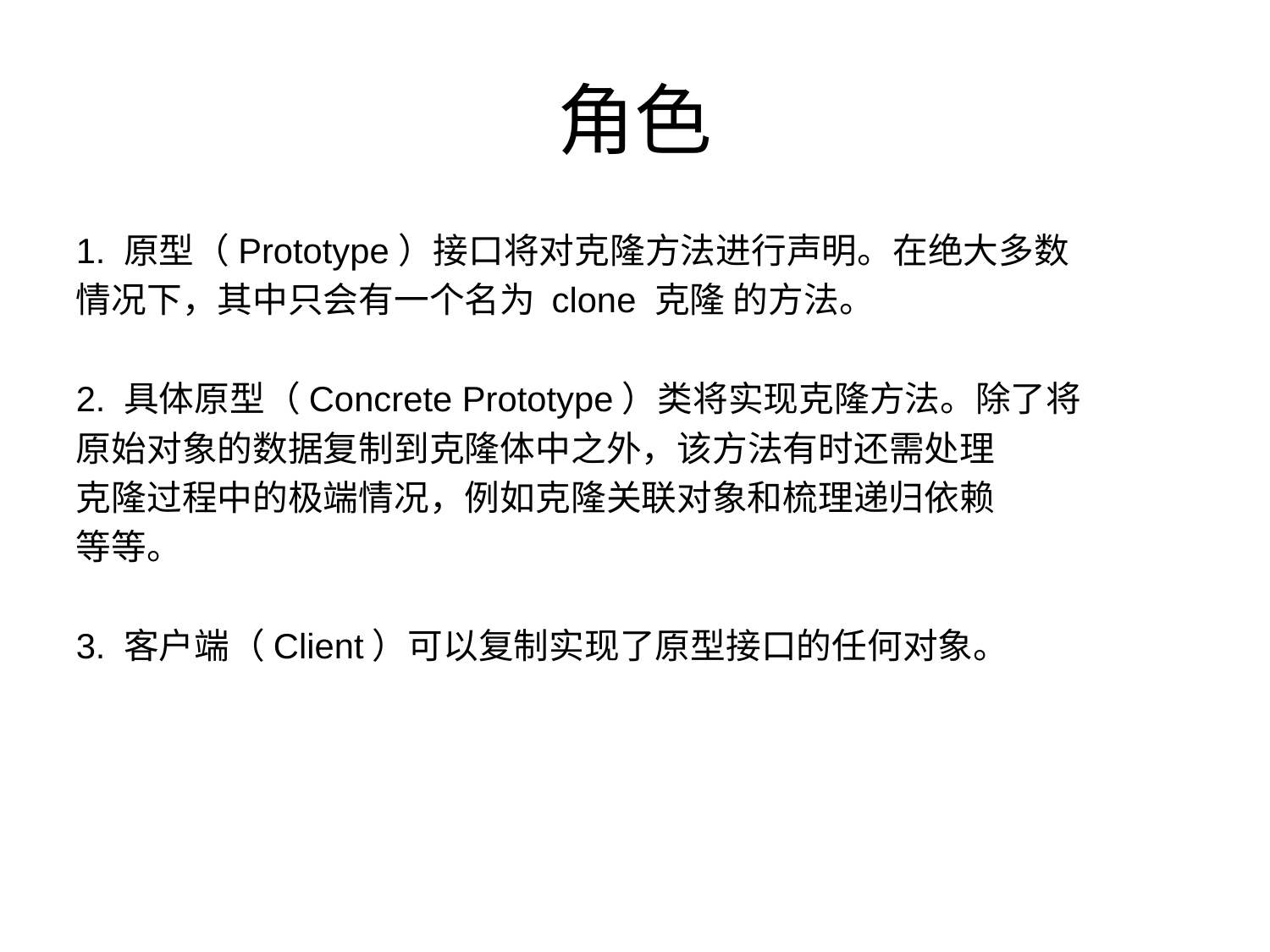

# 角色
1. 原型（Prototype）接口将对克隆方法进行声明。在绝大多数
情况下，其中只会有一个名为 clone 克隆 的方法。

2. 具体原型（Concrete Prototype）类将实现克隆方法。除了将
原始对象的数据复制到克隆体中之外，该方法有时还需处理
克隆过程中的极端情况，例如克隆关联对象和梳理递归依赖
等等。

3. 客户端（Client）可以复制实现了原型接口的任何对象。